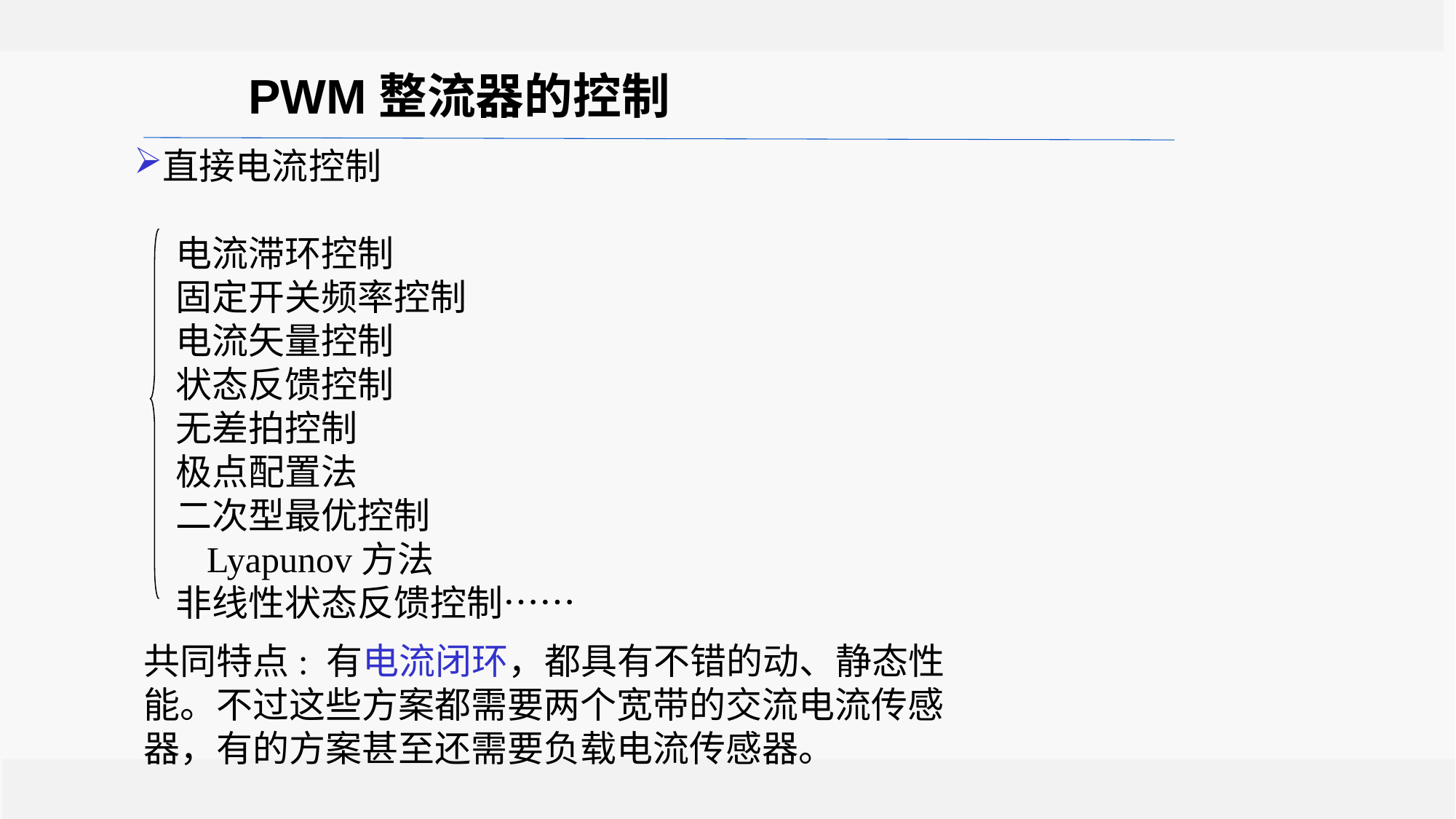

PWM整流器的控制

直接电流控制

    电流滞环控制
    固定开关频率控制
    电流矢量控制
    状态反馈控制
    无差拍控制
    极点配置法
    二次型最优控制
        Lyapunov方法
    非线性状态反馈控制……

共同特点: 有电流闭环，都具有不错的动、静态性能。不过这些方案都需要两个宽带的交流电流传感器，有的方案甚至还需要负载电流传感器。